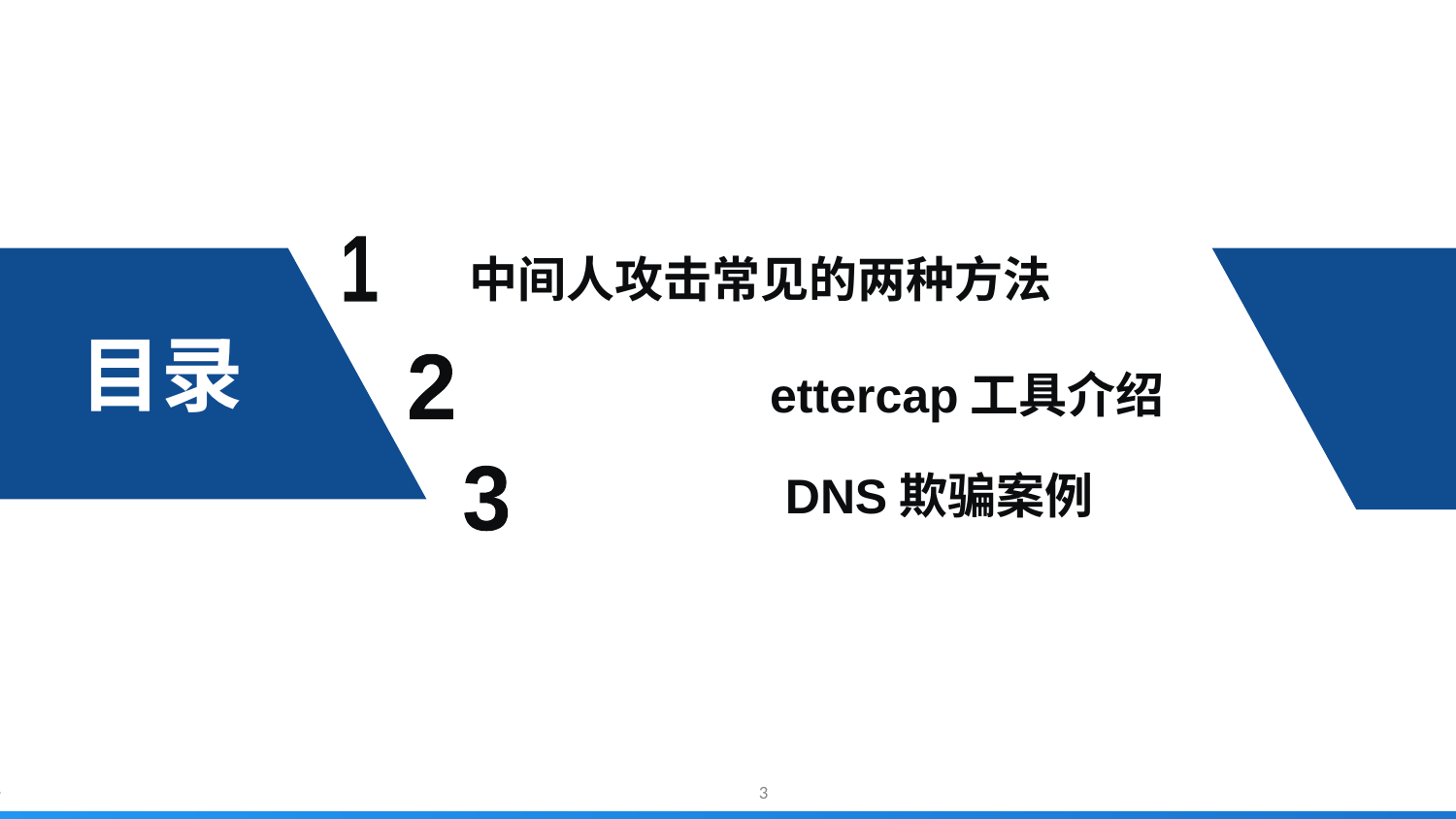

中间人攻击常见的两种方法
1

目录
 		ettercap工具介绍
2
DNS欺骗案例
3
3